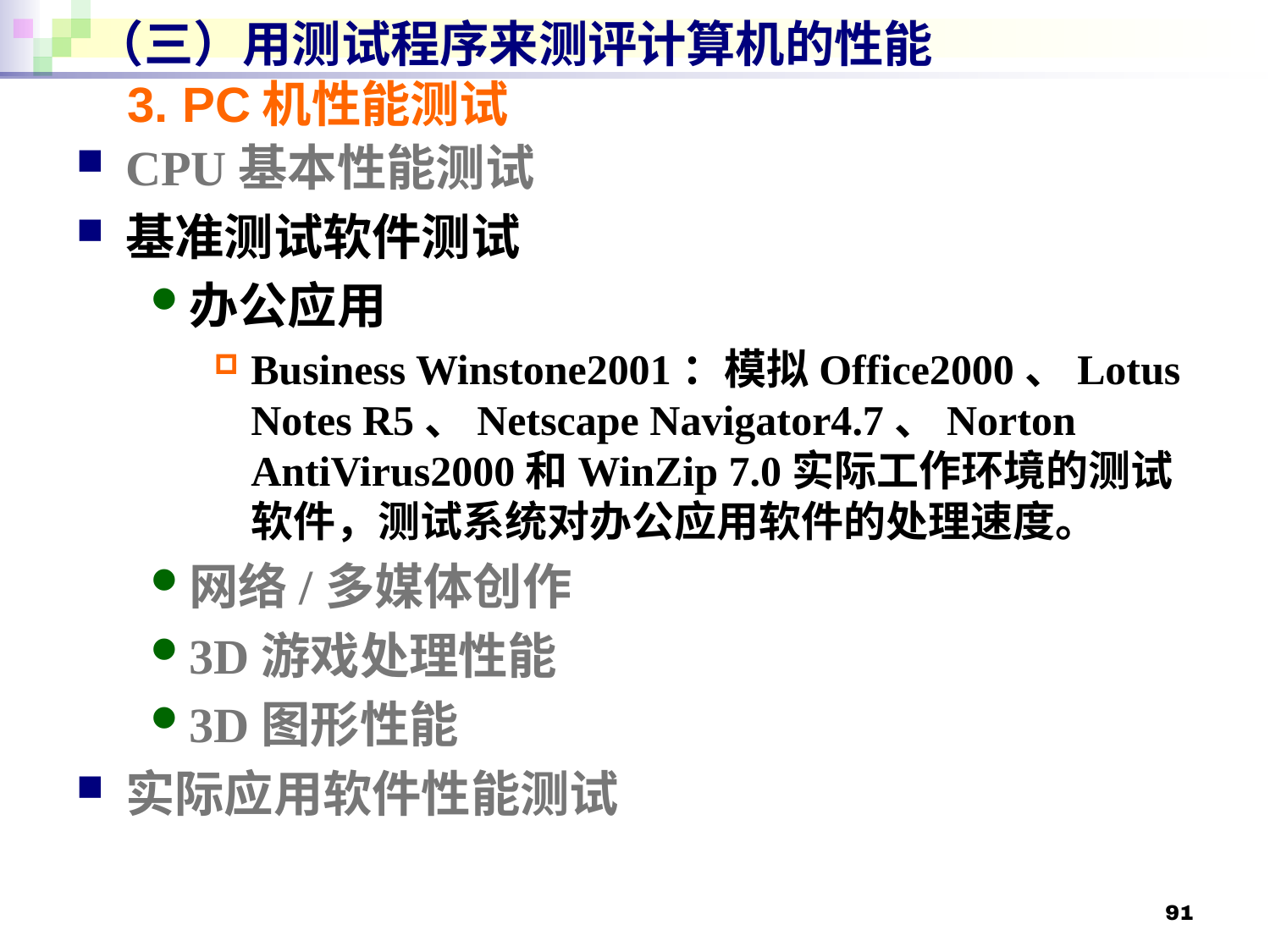

# （三）用测试程序来测评计算机的性能
3. PC机性能测试
CPU基本性能测试
基准测试软件测试
办公应用
Business Winstone2001：模拟Office2000、Lotus Notes R5、Netscape Navigator4.7、Norton AntiVirus2000和WinZip 7.0实际工作环境的测试软件，测试系统对办公应用软件的处理速度。
网络/多媒体创作
3D游戏处理性能
3D图形性能
实际应用软件性能测试
91